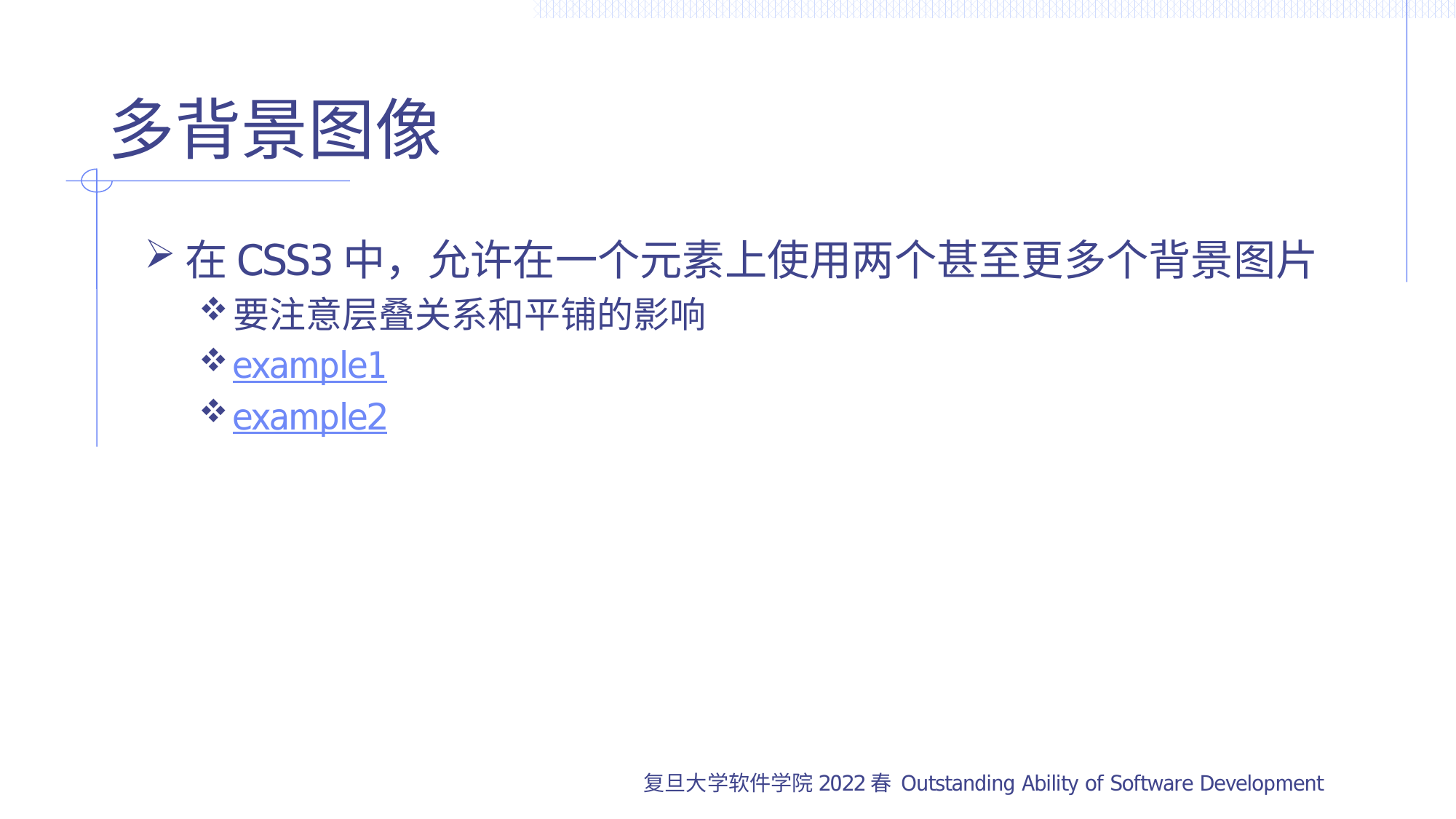

# 多背景图像
在CSS3中，允许在一个元素上使用两个甚至更多个背景图片
要注意层叠关系和平铺的影响
example1
example2